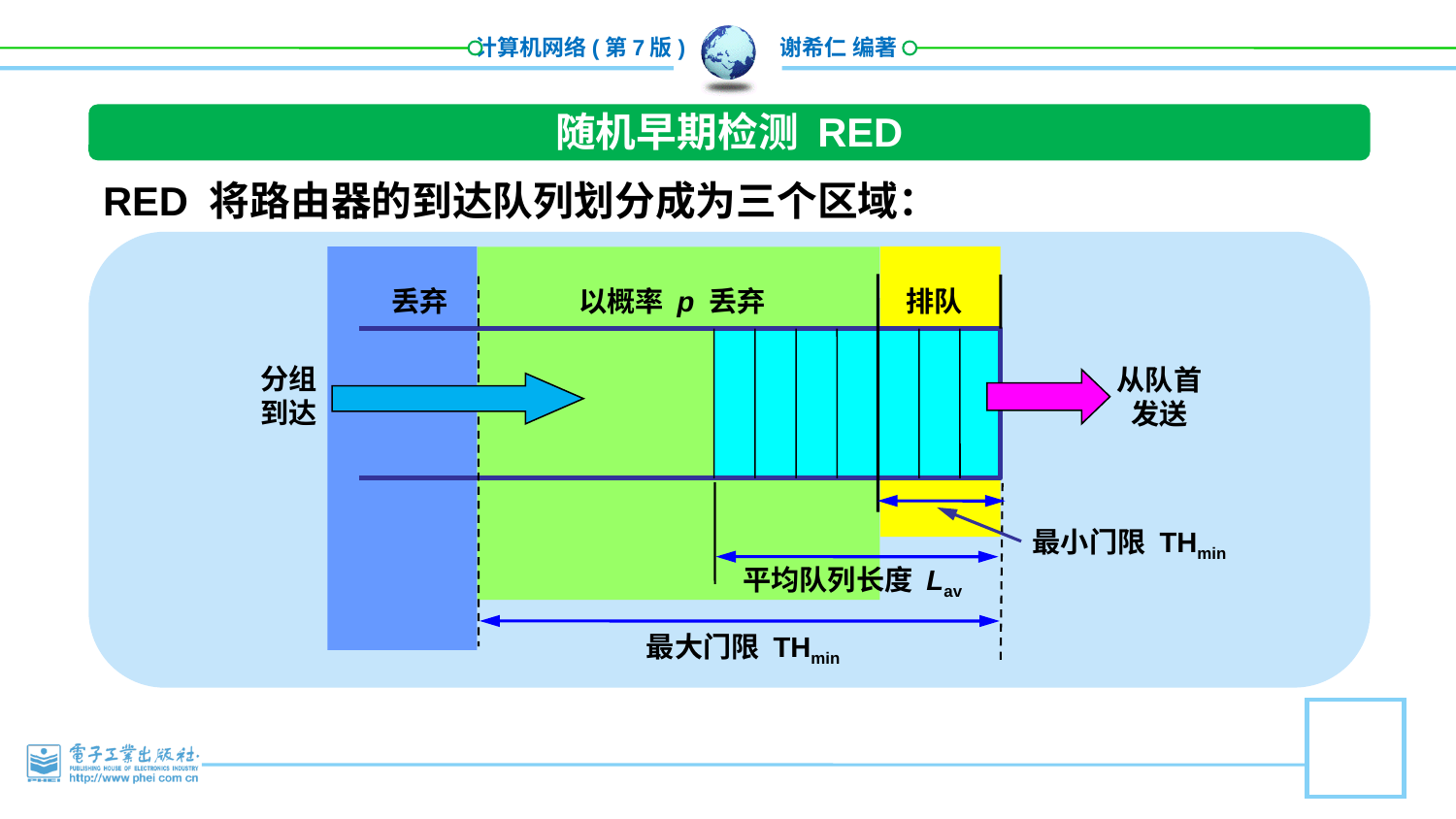

随机早期检测 RED

RED 将路由器的到达队列划分成为三个区域：

丢弃
排队
以概率 p 丢弃

分组
到达
从队首
发送

最小门限 THmin
平均队列长度 Lav

最大门限 THmin